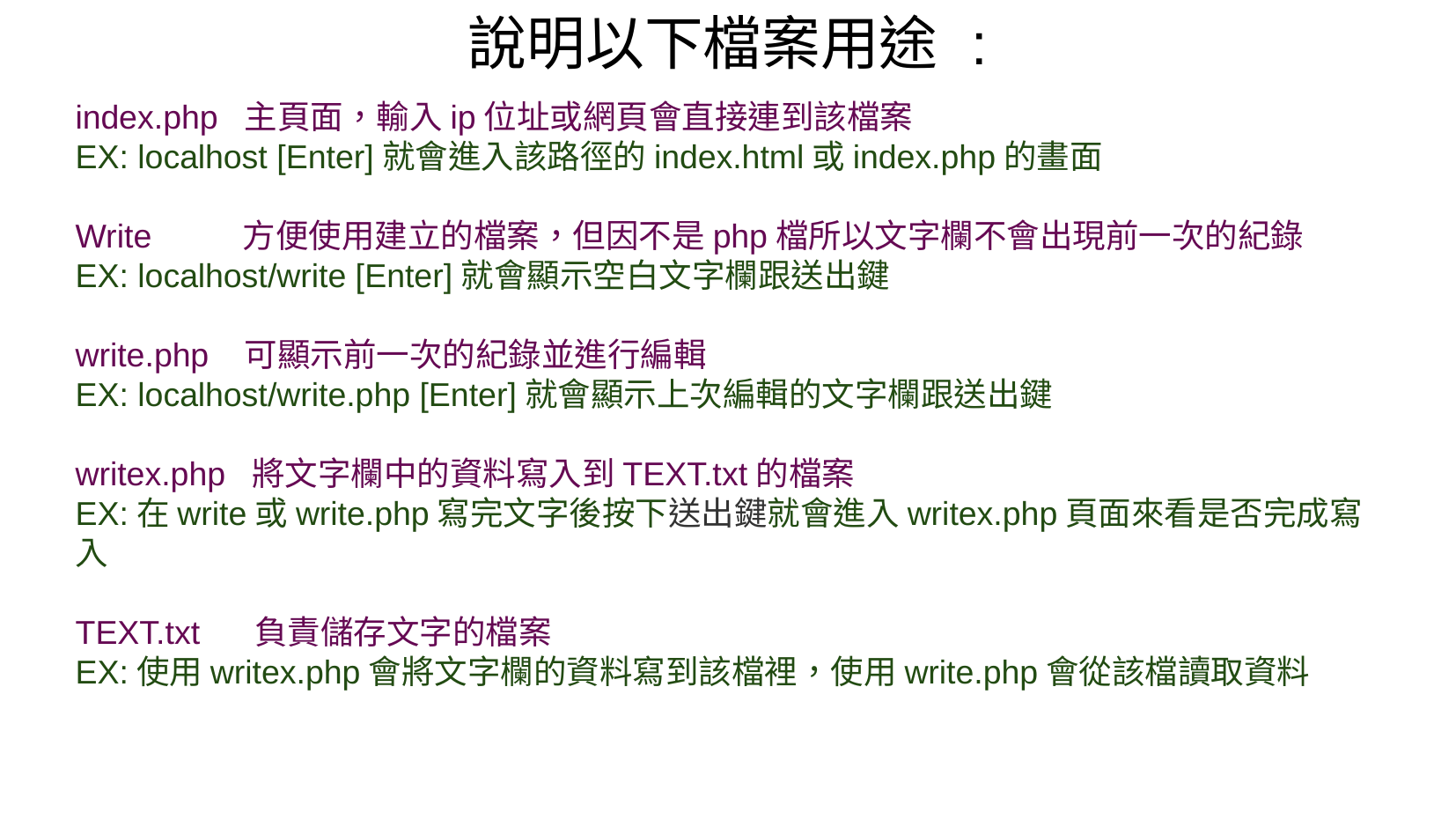

說明以下檔案用途 :
index.php  主頁面，輸入ip位址或網頁會直接連到該檔案
EX: localhost [Enter]就會進入該路徑的index.html或index.php的畫面

Write         方便使用建立的檔案，但因不是php檔所以文字欄不會出現前一次的紀錄
EX: localhost/write [Enter]就會顯示空白文字欄跟送出鍵

write.php   可顯示前一次的紀錄並進行編輯
EX: localhost/write.php [Enter]就會顯示上次編輯的文字欄跟送出鍵

writex.php  將文字欄中的資料寫入到TEXT.txt的檔案
EX:在write或write.php寫完文字後按下送出鍵就會進入writex.php頁面來看是否完成寫入

TEXT.txt     負責儲存文字的檔案
EX:使用writex.php會將文字欄的資料寫到該檔裡，使用write.php會從該檔讀取資料